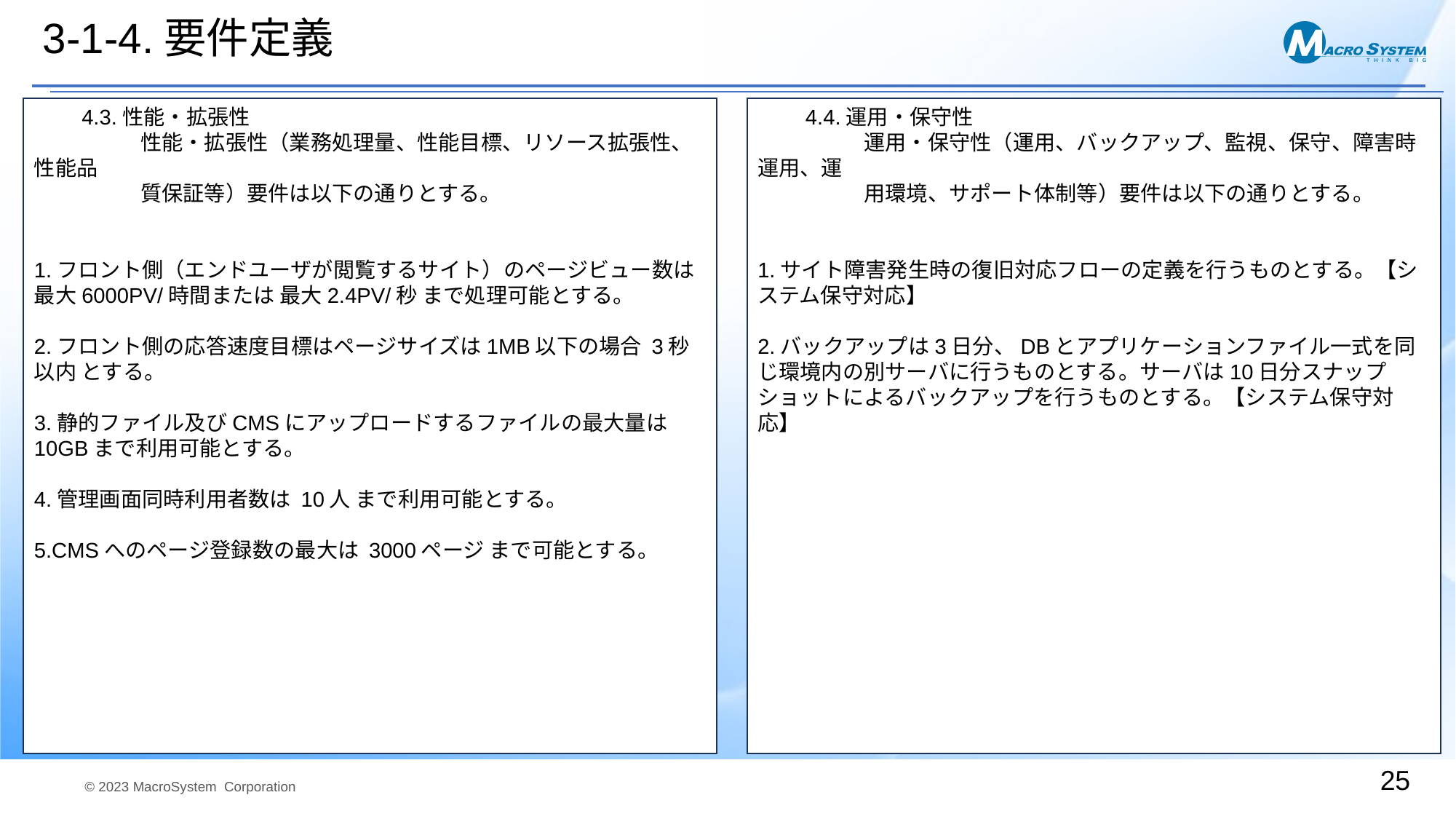

# 3-1-4.要件定義
　　4.3.性能・拡張性
　　　　　性能・拡張性（業務処理量、性能目標、リソース拡張性、性能品
　　　　　質保証等）要件は以下の通りとする。

1.フロント側（エンドユーザが閲覧するサイト）のページビュー数は最大6000PV/時間または 最大2.4PV/秒 まで処理可能とする。

2.フロント側の応答速度目標はページサイズは1MB以下の場合 3秒以内 とする。

3.静的ファイル及びCMSにアップロードするファイルの最大量は10GBまで利用可能とする。

4.管理画面同時利用者数は 10人 まで利用可能とする。

5.CMSへのページ登録数の最大は 3000ページ まで可能とする。
　　4.4.運用・保守性
　　　　　運用・保守性（運用、バックアップ、監視、保守、障害時運用、運
　　　　　用環境、サポート体制等）要件は以下の通りとする。

1.サイト障害発生時の復旧対応フローの定義を行うものとする。【システム保守対応】

2.バックアップは3日分、DBとアプリケーションファイル一式を同じ環境内の別サーバに行うものとする。サーバは10日分スナップショットによるバックアップを行うものとする。【システム保守対応】